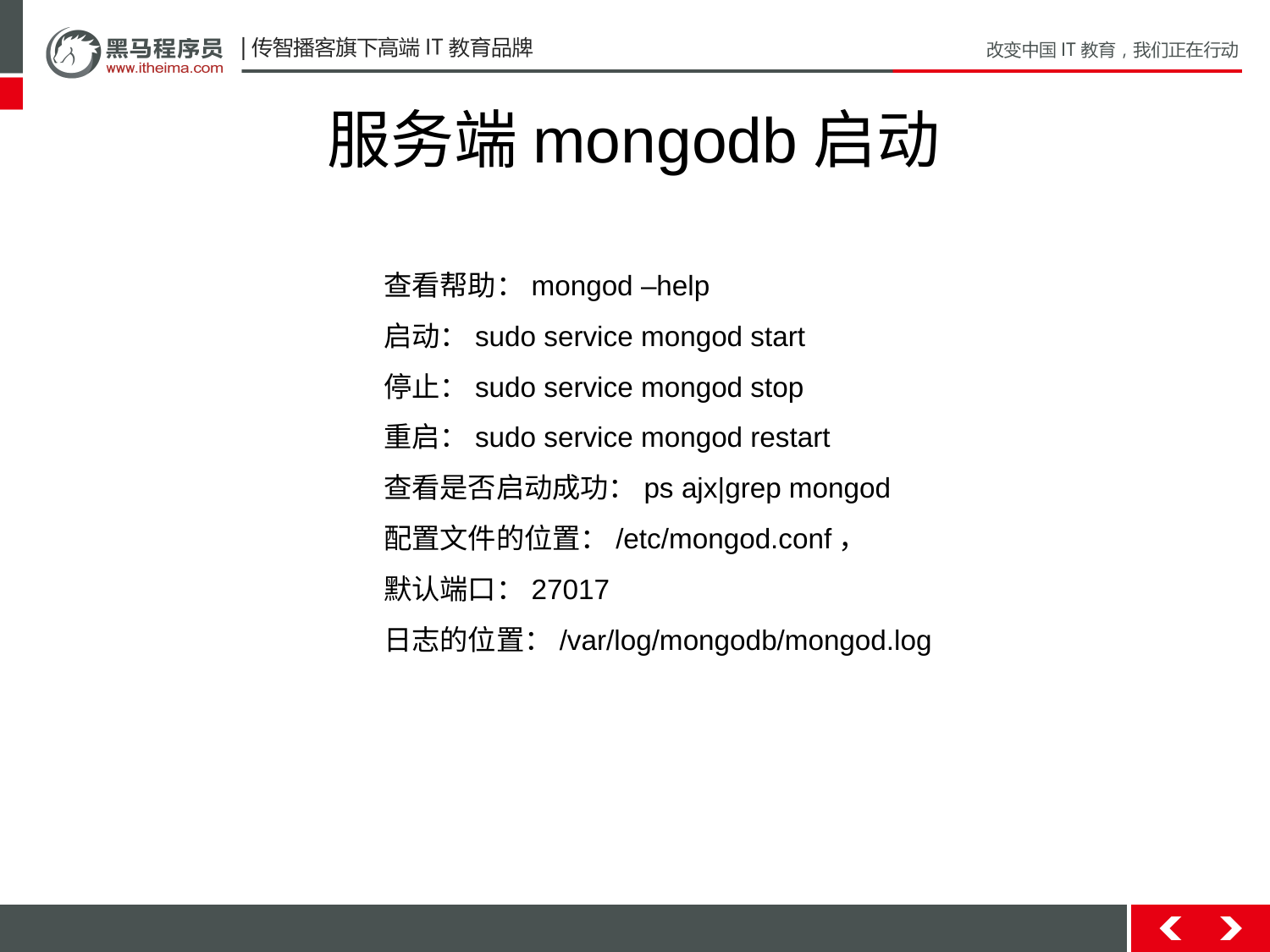

# 服务端mongodb启动
查看帮助：mongod –help
启动：sudo service mongod start
停止：sudo service mongod stop
重启：sudo service mongod restart
查看是否启动成功：ps ajx|grep mongod
配置文件的位置：/etc/mongod.conf，
默认端⼝：27017
日志的位置：/var/log/mongodb/mongod.log